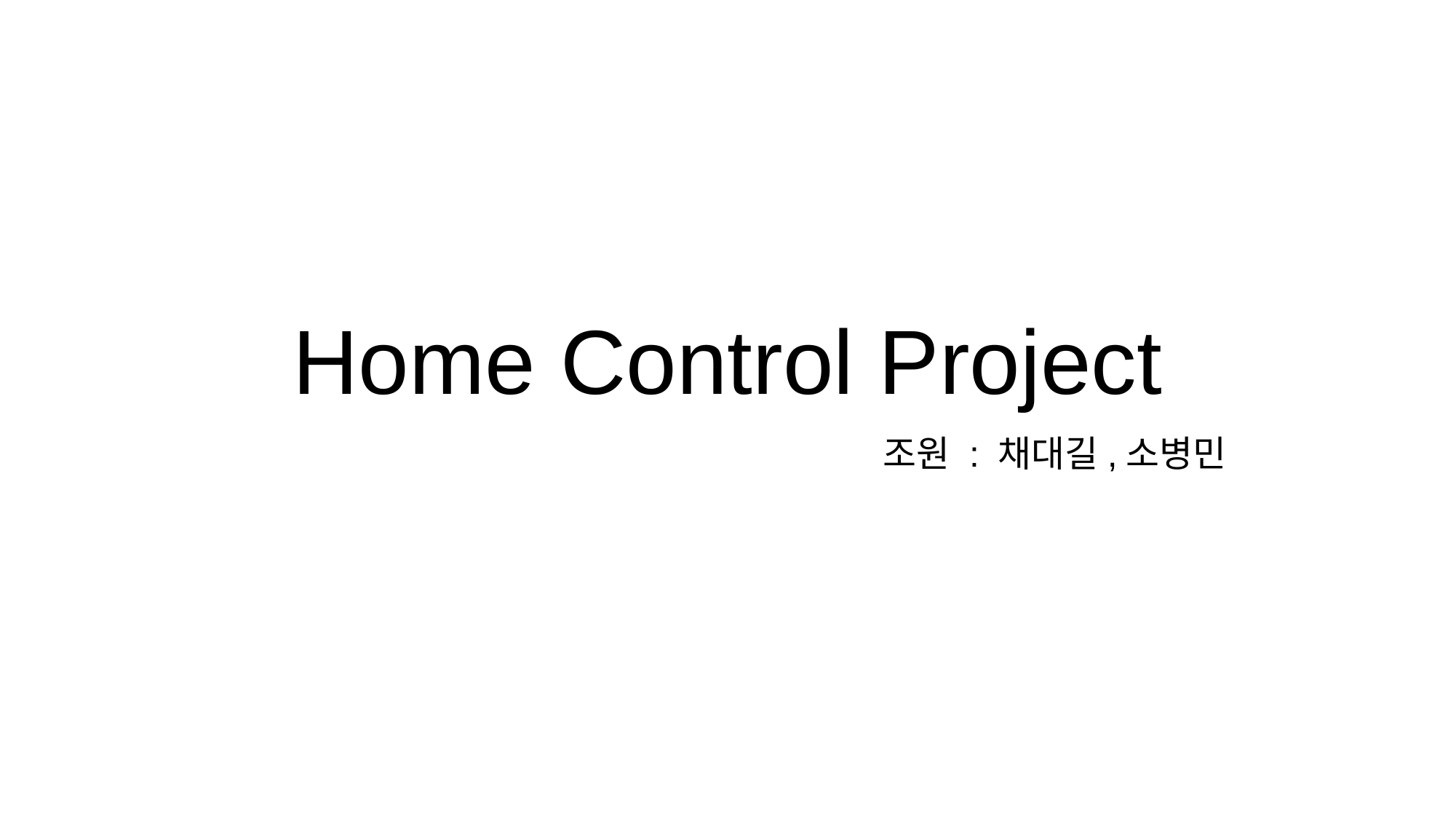

# Home Control Project
						조원 : 채대길,소병민